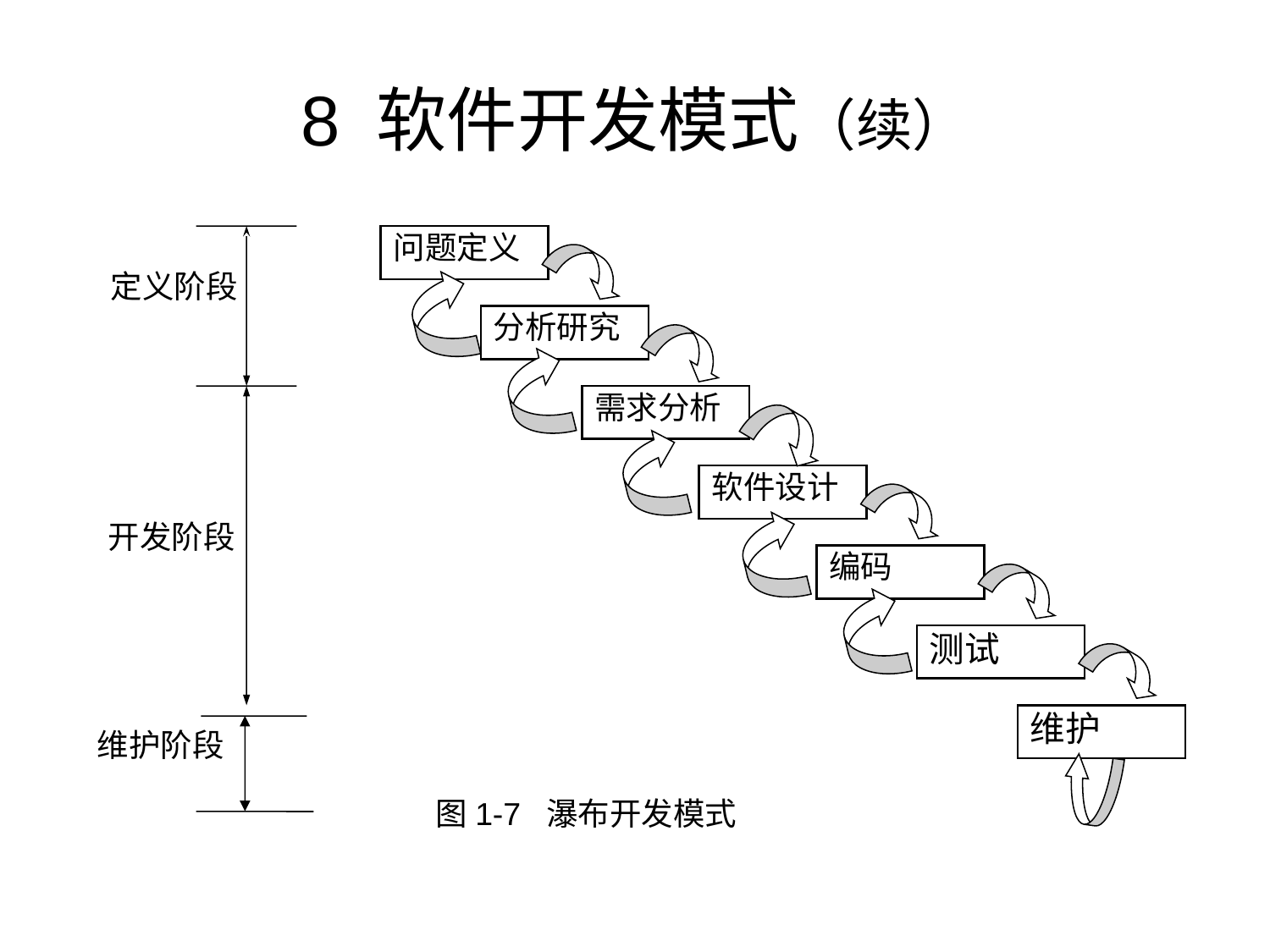

# 8 软件开发模式（续）

问题定义

定义阶段

分析研究

需求分析

软件设计

开发阶段

编码

测试

维护
维护阶段

图1-7  瀑布开发模式